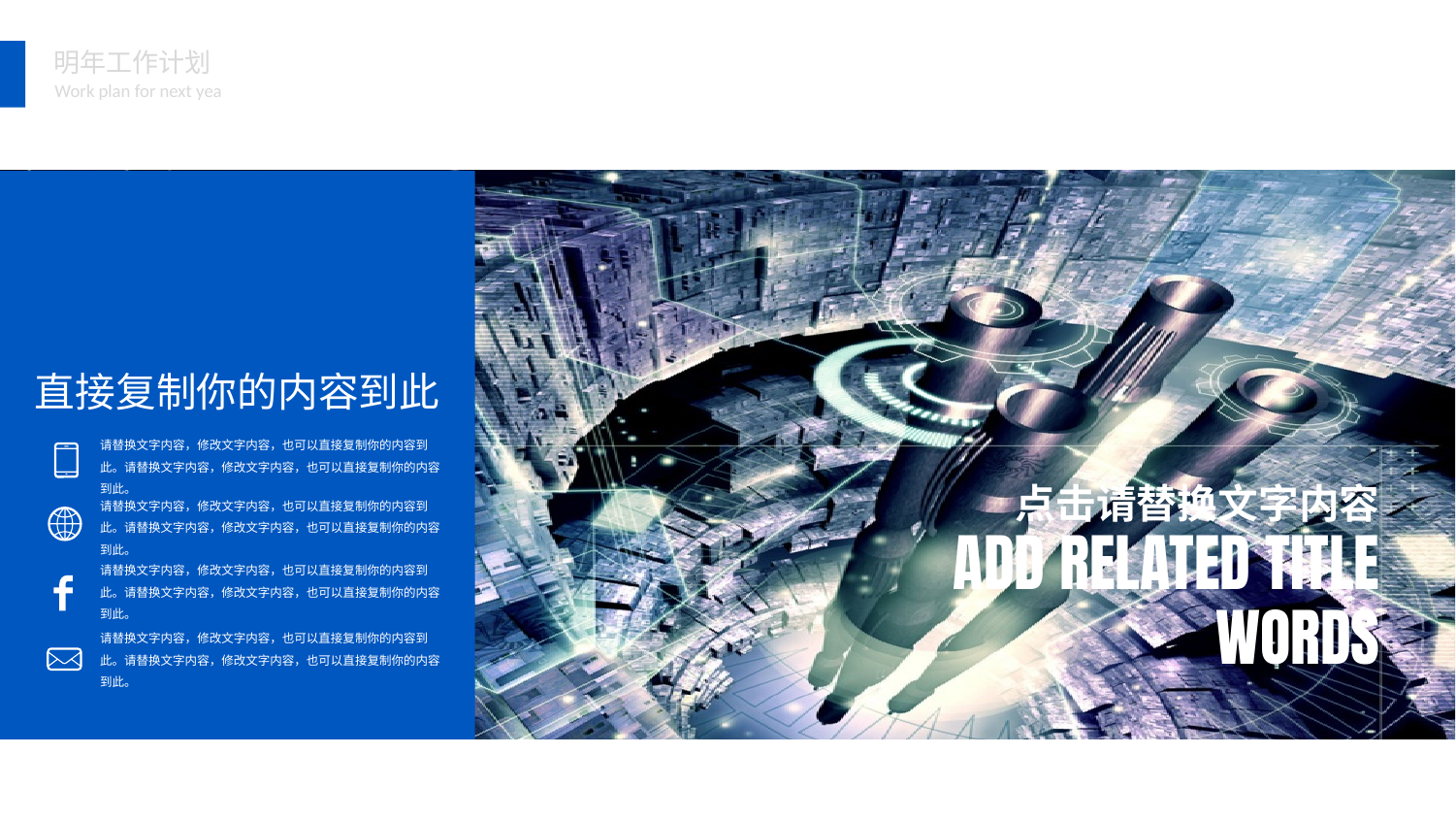

直接复制你的内容到此
请替换文字内容，修改文字内容，也可以直接复制你的内容到此。请替换文字内容，修改文字内容，也可以直接复制你的内容到此。

请替换文字内容，修改文字内容，也可以直接复制你的内容到此。请替换文字内容，修改文字内容，也可以直接复制你的内容到此。

请替换文字内容，修改文字内容，也可以直接复制你的内容到此。请替换文字内容，修改文字内容，也可以直接复制你的内容到此。

请替换文字内容，修改文字内容，也可以直接复制你的内容到此。请替换文字内容，修改文字内容，也可以直接复制你的内容到此。

点击请替换文字内容
ADD RELATED TITLE WORDS